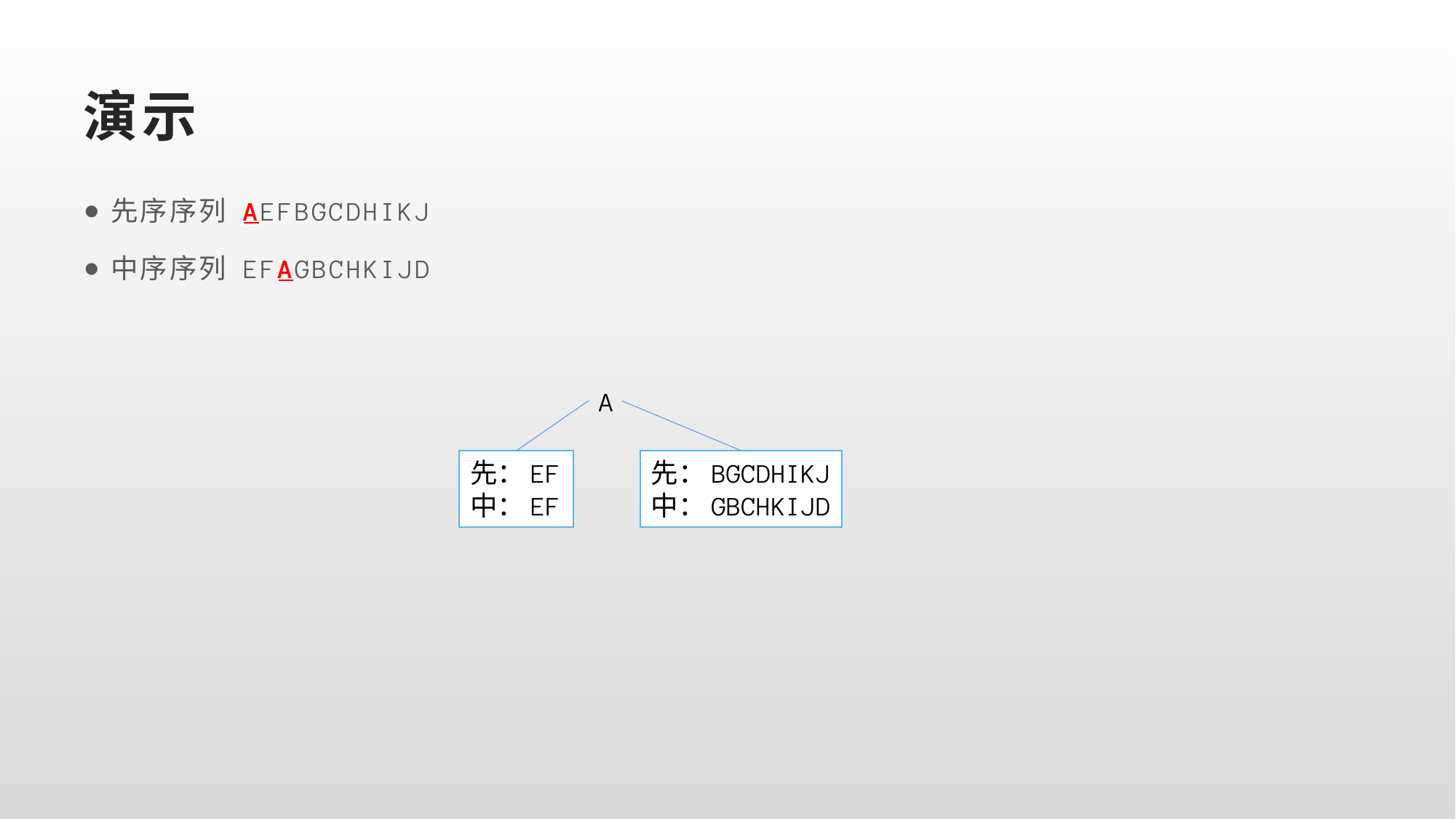

# 演示
先序序列 AEFBGCDHIKJ
中序序列 EFAGBCHKIJD

A
先：EF
中：EF
先：BGCDHIKJ
中：GBCHKIJD